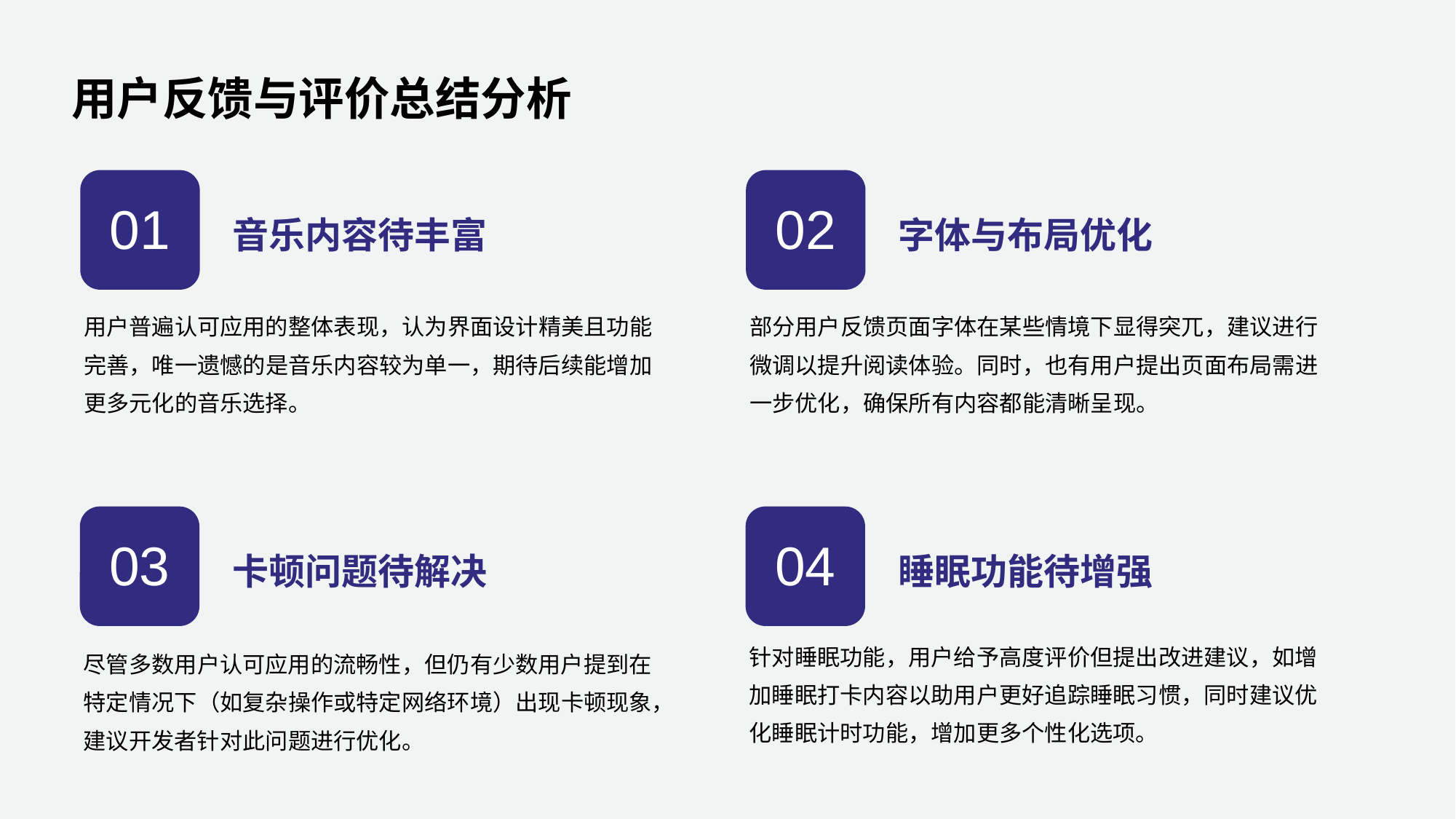

用户反馈与评价总结分析

音乐内容待丰富

字体与布局优化
01
02
用户普遍认可应用的整体表现，认为界面设计精美且功能完善，唯一遗憾的是音乐内容较为单一，期待后续能增加更多元化的音乐选择。
部分用户反馈页面字体在某些情境下显得突兀，建议进行微调以提升阅读体验。同时，也有用户提出页面布局需进一步优化，确保所有内容都能清晰呈现。

卡顿问题待解决

睡眠功能待增强
03
04
针对睡眠功能，用户给予高度评价但提出改进建议，如增加睡眠打卡内容以助用户更好追踪睡眠习惯，同时建议优化睡眠计时功能，增加更多个性化选项。
尽管多数用户认可应用的流畅性，但仍有少数用户提到在特定情况下（如复杂操作或特定网络环境）出现卡顿现象，建议开发者针对此问题进行优化。